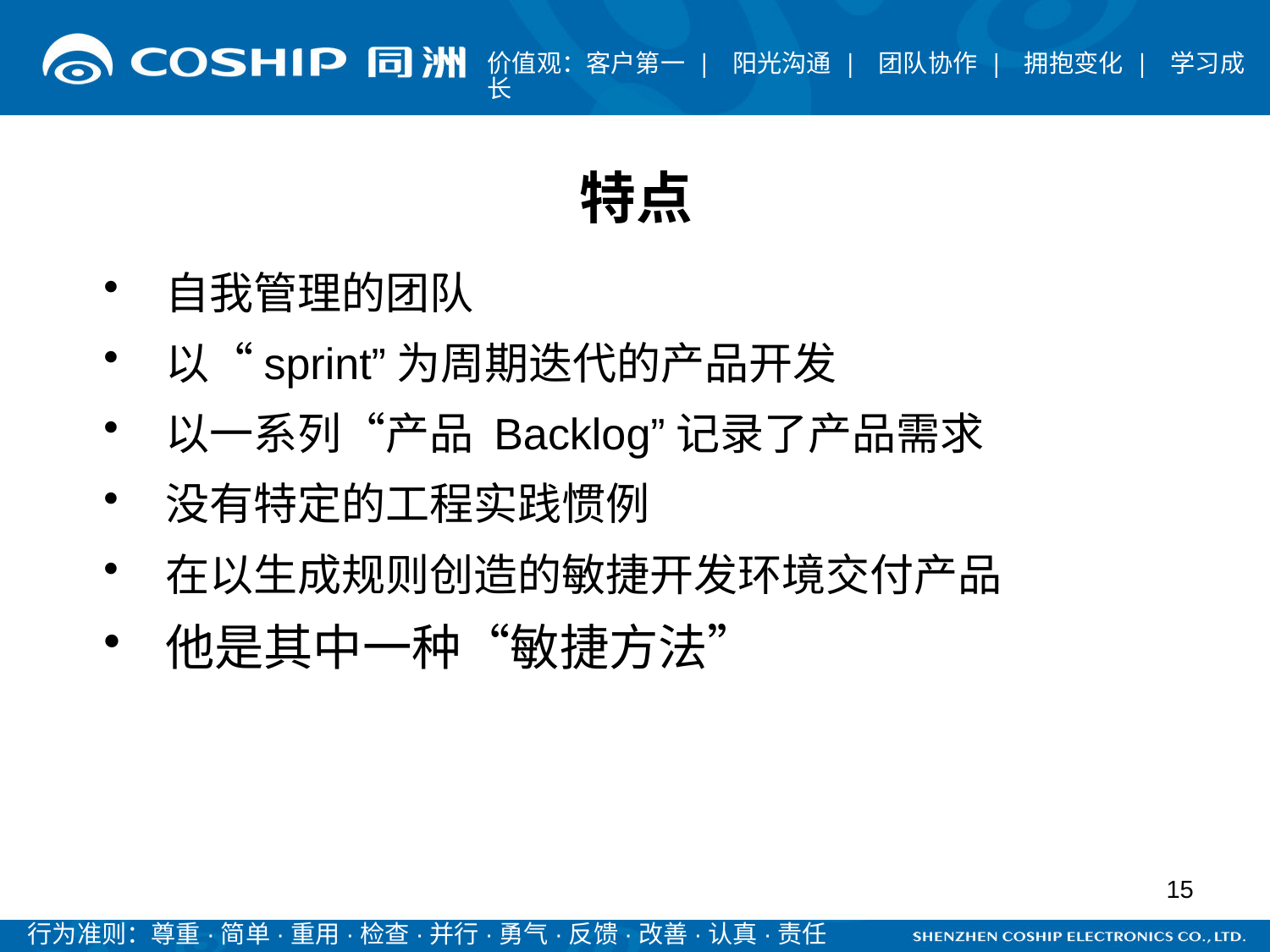

特点
自我管理的团队
以“sprint”为周期迭代的产品开发
以一系列“产品 Backlog”记录了产品需求
没有特定的工程实践惯例
在以生成规则创造的敏捷开发环境交付产品
他是其中一种“敏捷方法”
15